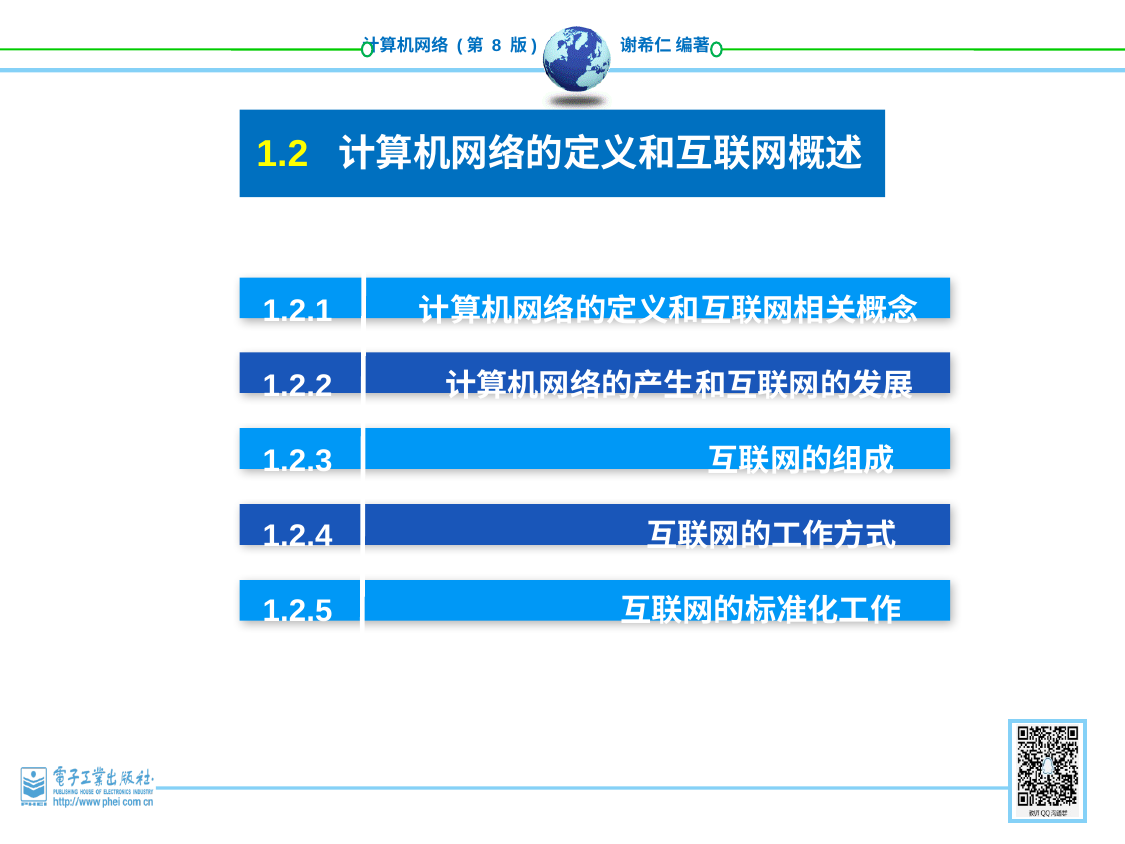

1.2  计算机网络的定义和互联网概述
1.2.1         计算机网络的定义和互联网相关概念1.2.2            计算机网络的产生和互联网的发展
1.2.3                                          互联网的组成
1.2.4                                   互联网的工作方式1.2.5                                互联网的标准化工作